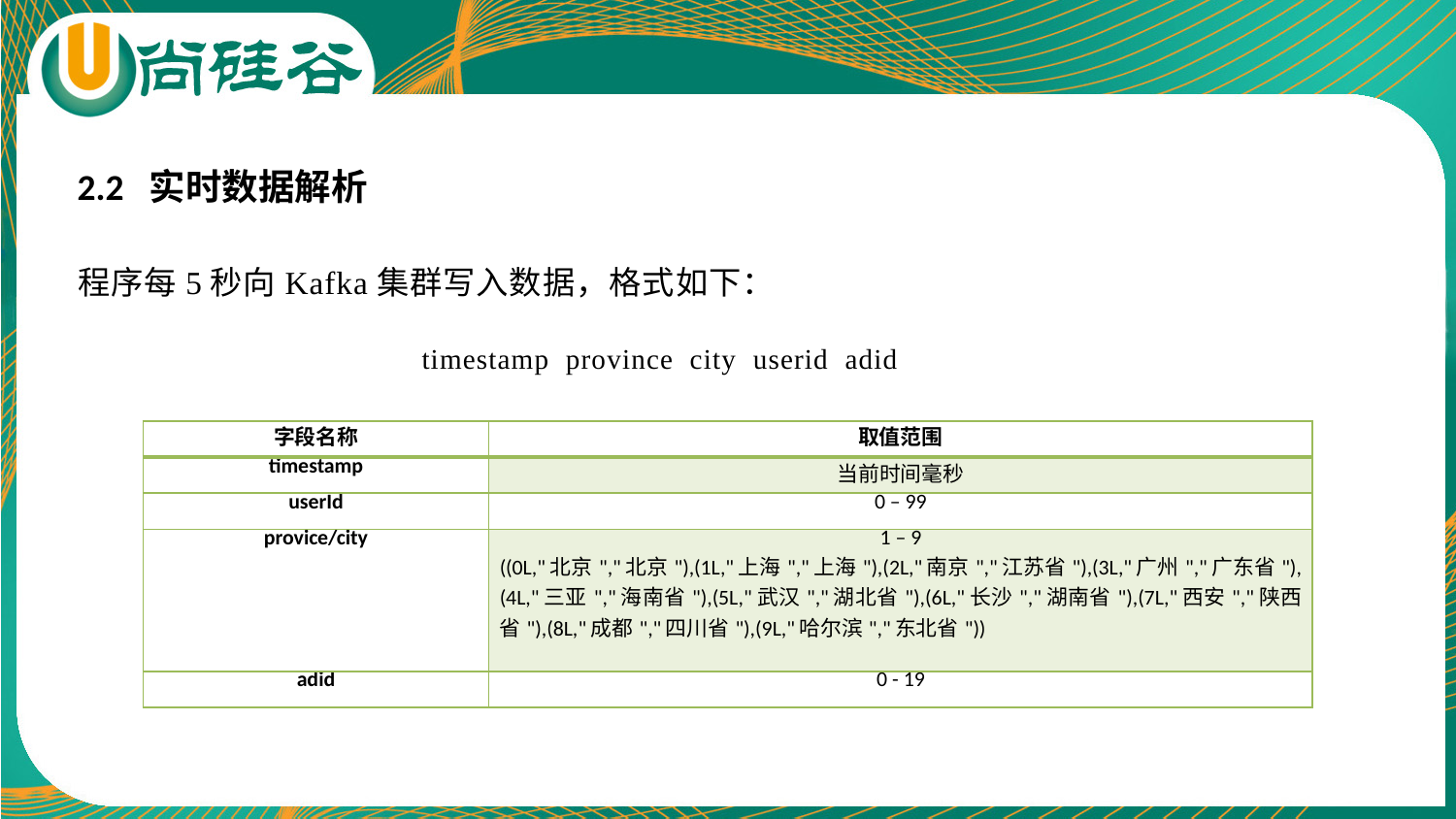

2.2  实时数据解析
程序每5秒向Kafka集群写入数据，格式如下：
timestamp  province  city  userid  adid
| 字段名称 | 取值范围 |
| --- | --- |
| timestamp | 当前时间毫秒 |
| userId | 0 – 99 |
| provice/city | 1 – 9 ((0L,"北京","北京"),(1L,"上海","上海"),(2L,"南京","江苏省"),(3L,"广州","广东省"),(4L,"三亚","海南省"),(5L,"武汉","湖北省"),(6L,"长沙","湖南省"),(7L,"西安","陕西省"),(8L,"成都","四川省"),(9L,"哈尔滨","东北省")) |
| adid | 0 - 19 |